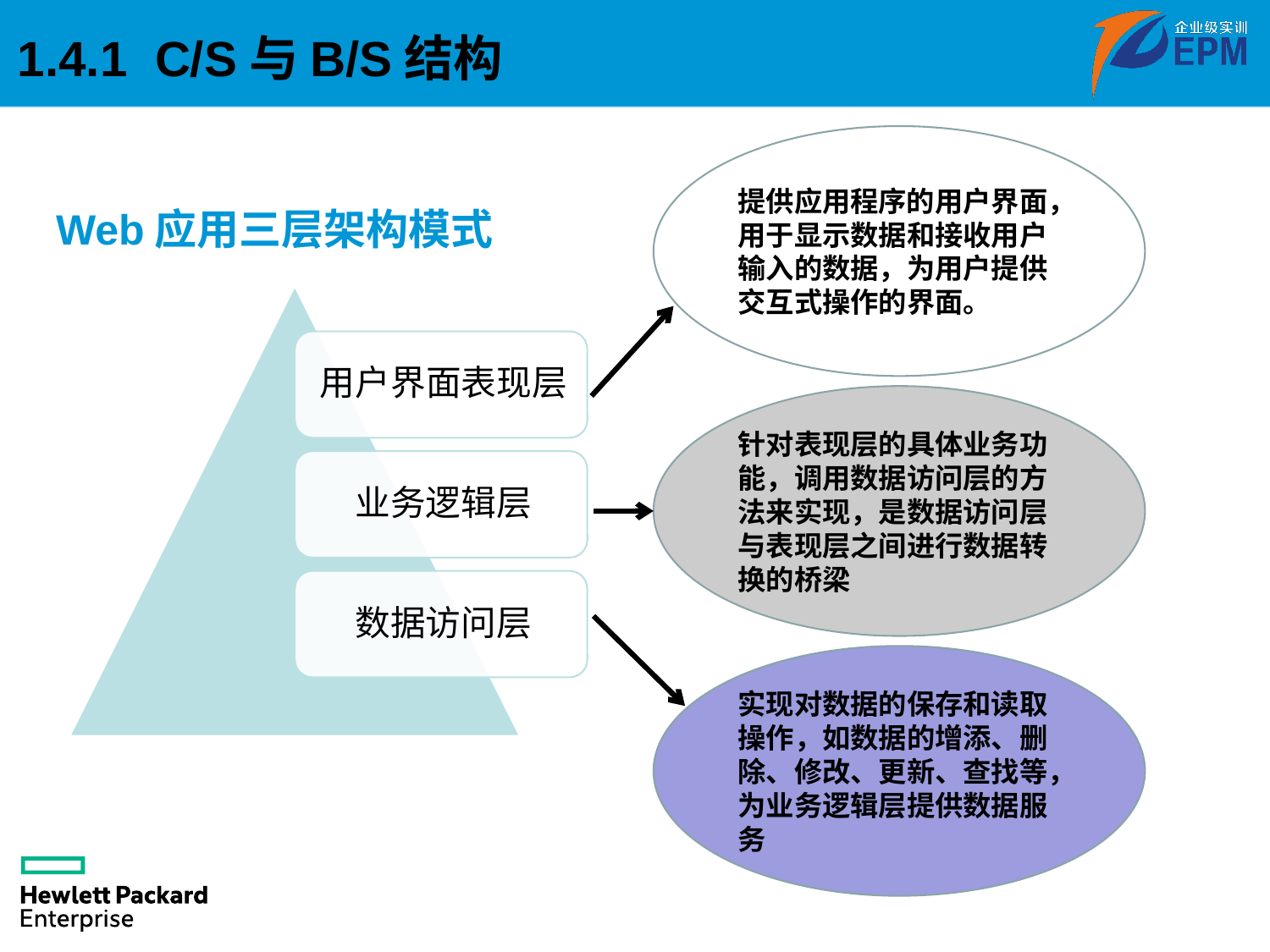

1.4.1  C/S与B/S结构
提供应用程序的用户界面，用于显示数据和接收用户输入的数据，为用户提供交互式操作的界面。
Web应用三层架构模式
用户界面表现层
业务逻辑层
数据访问层
针对表现层的具体业务功能，调用数据访问层的方法来实现，是数据访问层与表现层之间进行数据转换的桥梁
实现对数据的保存和读取操作，如数据的增添、删除、修改、更新、查找等，为业务逻辑层提供数据服务